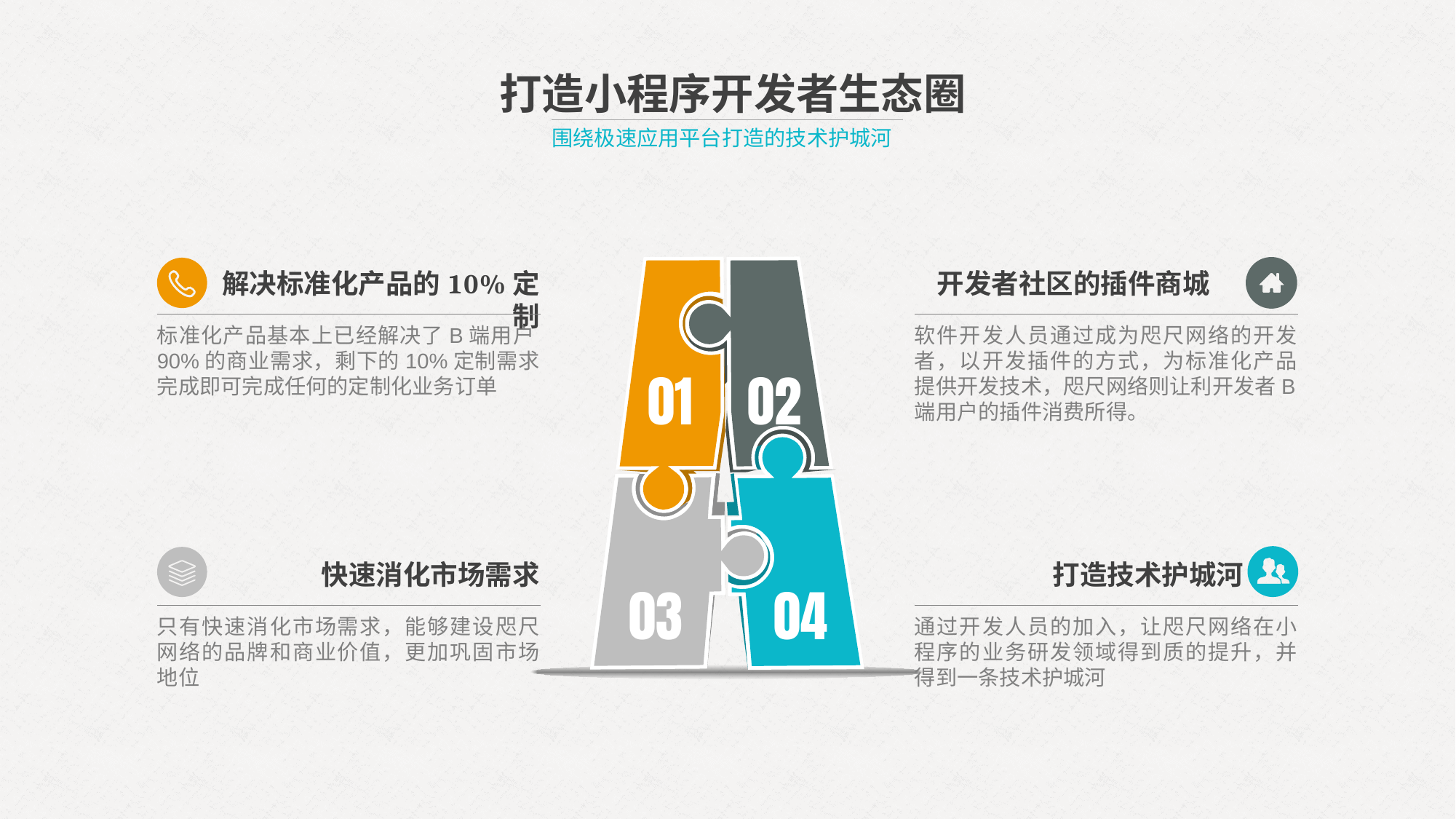

打造小程序开发者生态圈
围绕极速应用平台打造的技术护城河

01
02

03
04

解决标准化产品的10%定制
开发者社区的插件商城
标准化产品基本上已经解决了B端用户90%的商业需求，剩下的10%定制需求完成即可完成任何的定制化业务订单
软件开发人员通过成为咫尺网络的开发者，以开发插件的方式，为标准化产品提供开发技术，咫尺网络则让利开发者B端用户的插件消费所得。

快速消化市场需求
打造技术护城河
只有快速消化市场需求，能够建设咫尺网络的品牌和商业价值，更加巩固市场地位
通过开发人员的加入，让咫尺网络在小程序的业务研发领域得到质的提升，并得到一条技术护城河